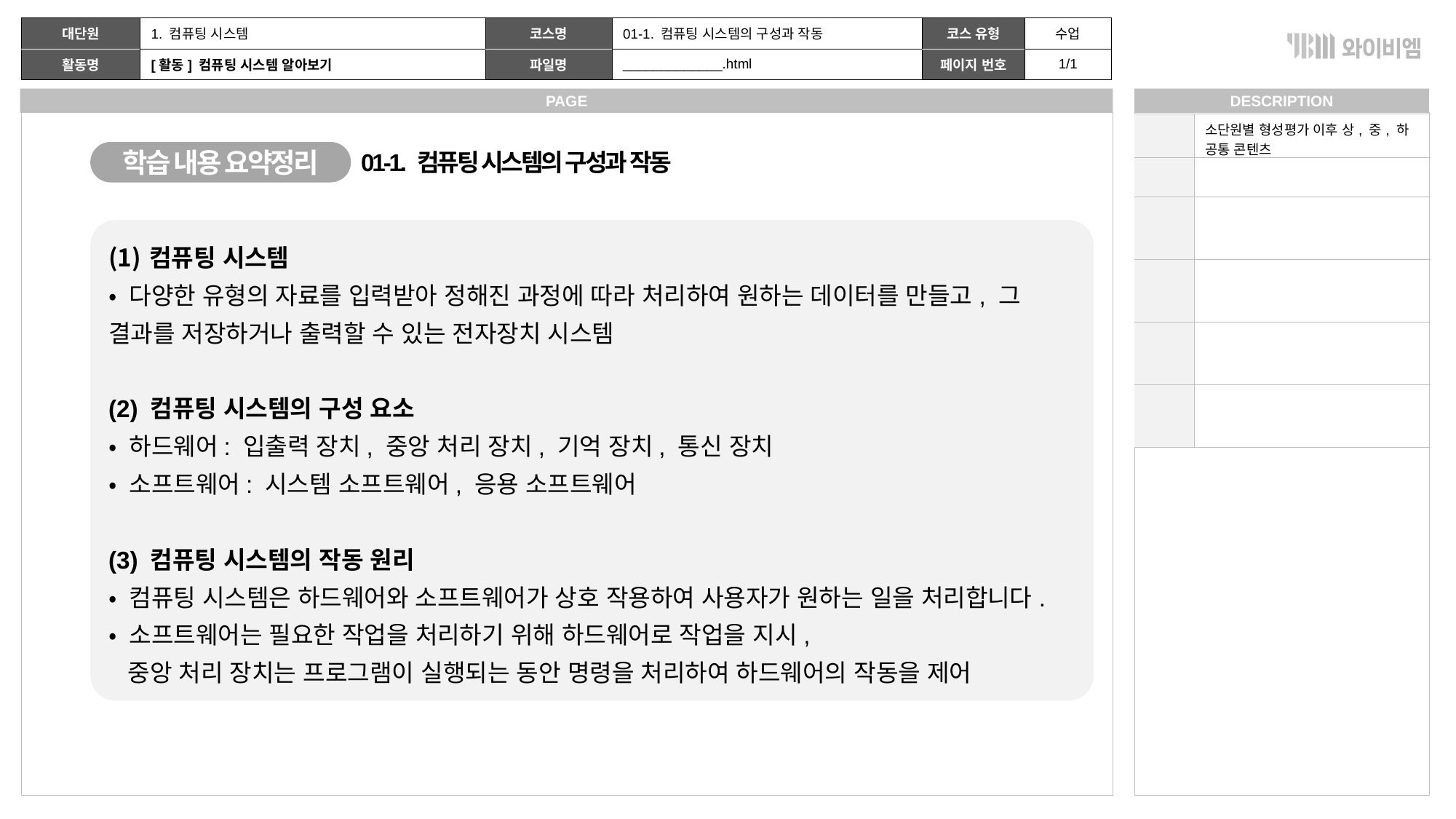

|  | 1. 컴퓨팅 시스템 |  | 01-1. 컴퓨팅 시스템의 구성과 작동 |  | 수업 |
| --- | --- | --- | --- | --- | --- |
|  | [활동] 컴퓨팅 시스템 알아보기 |  | \_\_\_\_\_\_\_\_\_\_\_\_\_.html |  | 1/1 |
|  | 소단원별 형성평가 이후 상, 중, 하 공통 콘텐츠 |
| --- | --- |
|  |  |
|  |  |
|  |  |
|  |  |
|  |  |
학습 내용 요약정리
01-1. 컴퓨팅 시스템의 구성과 작동
컴퓨팅 시스템
• 다양한 유형의 자료를 입력받아 정해진 과정에 따라 처리하여 원하는 데이터를 만들고, 그 결과를 저장하거나 출력할 수 있는 전자장치 시스템

(2) 컴퓨팅 시스템의 구성 요소
• 하드웨어: 입출력 장치, 중앙 처리 장치, 기억 장치, 통신 장치
• 소프트웨어: 시스템 소프트웨어, 응용 소프트웨어

(3) 컴퓨팅 시스템의 작동 원리
• 컴퓨팅 시스템은 하드웨어와 소프트웨어가 상호 작용하여 사용자가 원하는 일을 처리합니다.
• 소프트웨어는 필요한 작업을 처리하기 위해 하드웨어로 작업을 지시,
  중앙 처리 장치는 프로그램이 실행되는 동안 명령을 처리하여 하드웨어의 작동을 제어